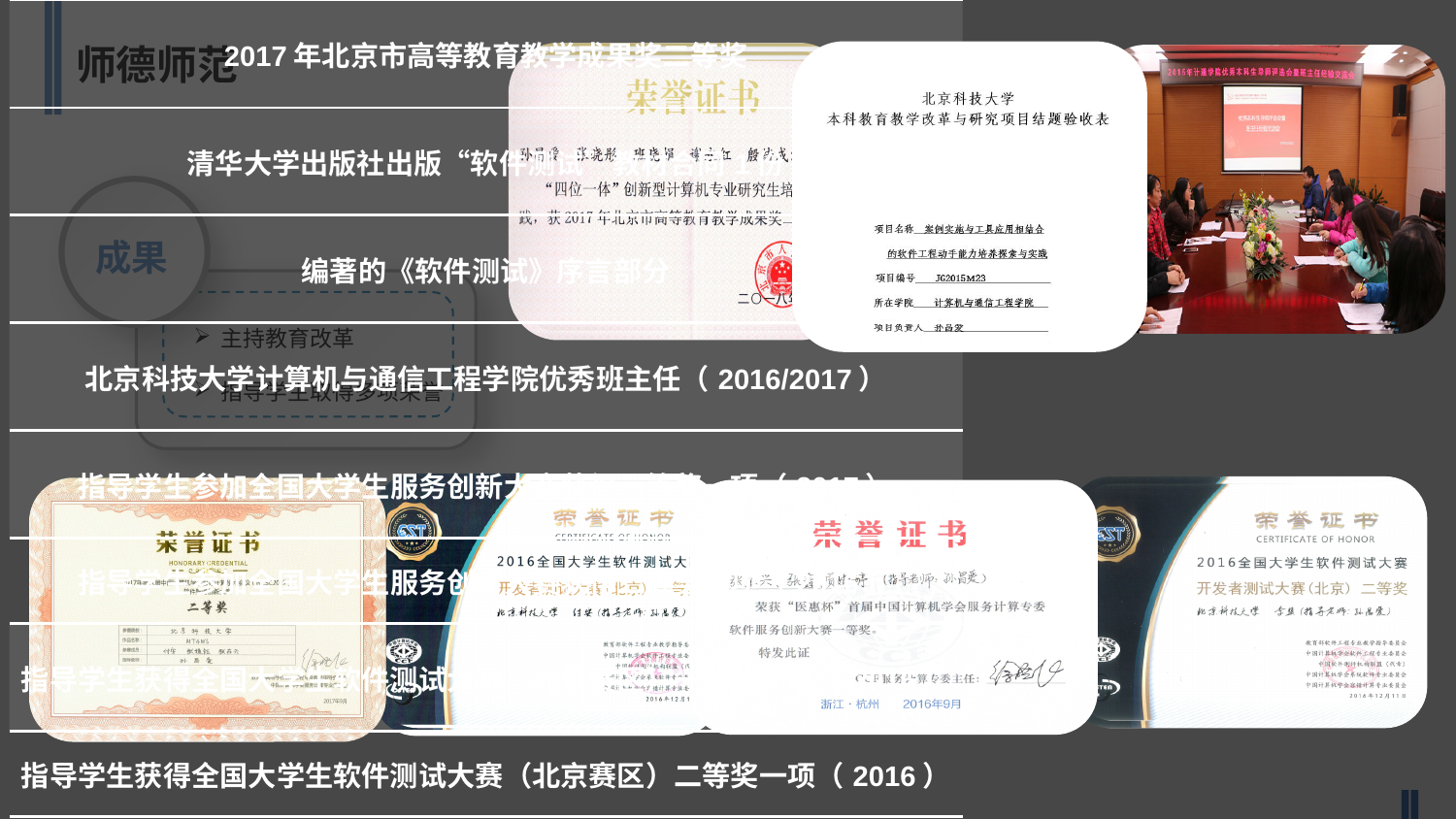

| 2017年北京市高等教育教学成果奖二等奖 |
| --- |
| 清华大学出版社出版“软件测试”教材合同1份 |
| 编著的《软件测试》序言部分 |
| 北京科技大学计算机与通信工程学院优秀班主任（2016/2017） |
| 指导学生参加全国大学生服务创新大赛获得一等奖一项（2017） |
| 指导学生参加全国大学生服务创新大赛获得二等奖一项（2016） |
| 指导学生获得全国大学生软件测试大赛（北京赛区）一等奖一项（2016） |
| 指导学生获得全国大学生软件测试大赛（北京赛区）二等奖一项（2016） |

师德师范

成果

主持教育改革
指导学生取得多项荣誉